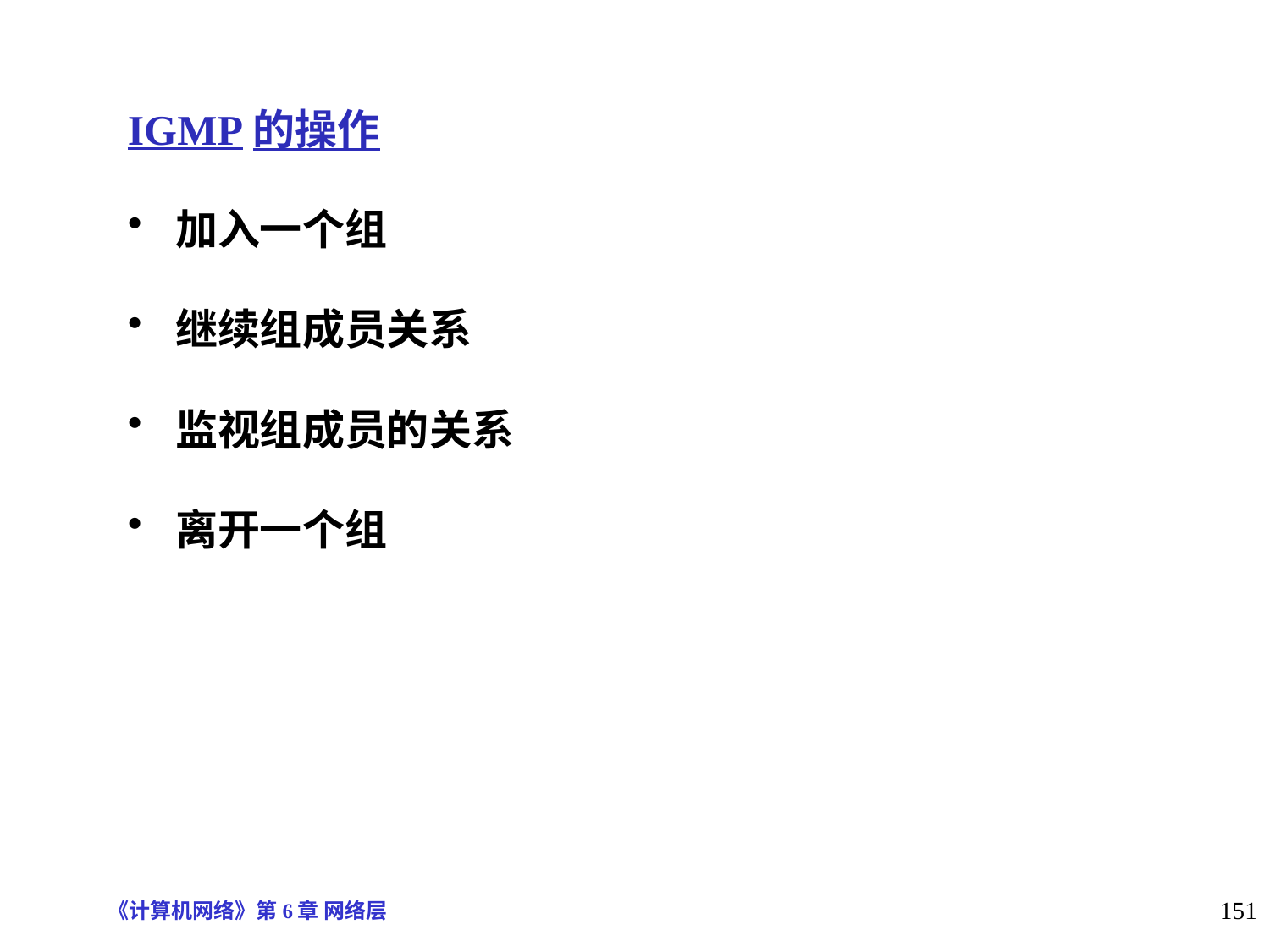

IGMP的操作

加入一个组

继续组成员关系

监视组成员的关系

离开一个组

《计算机网络》第6章 网络层
151